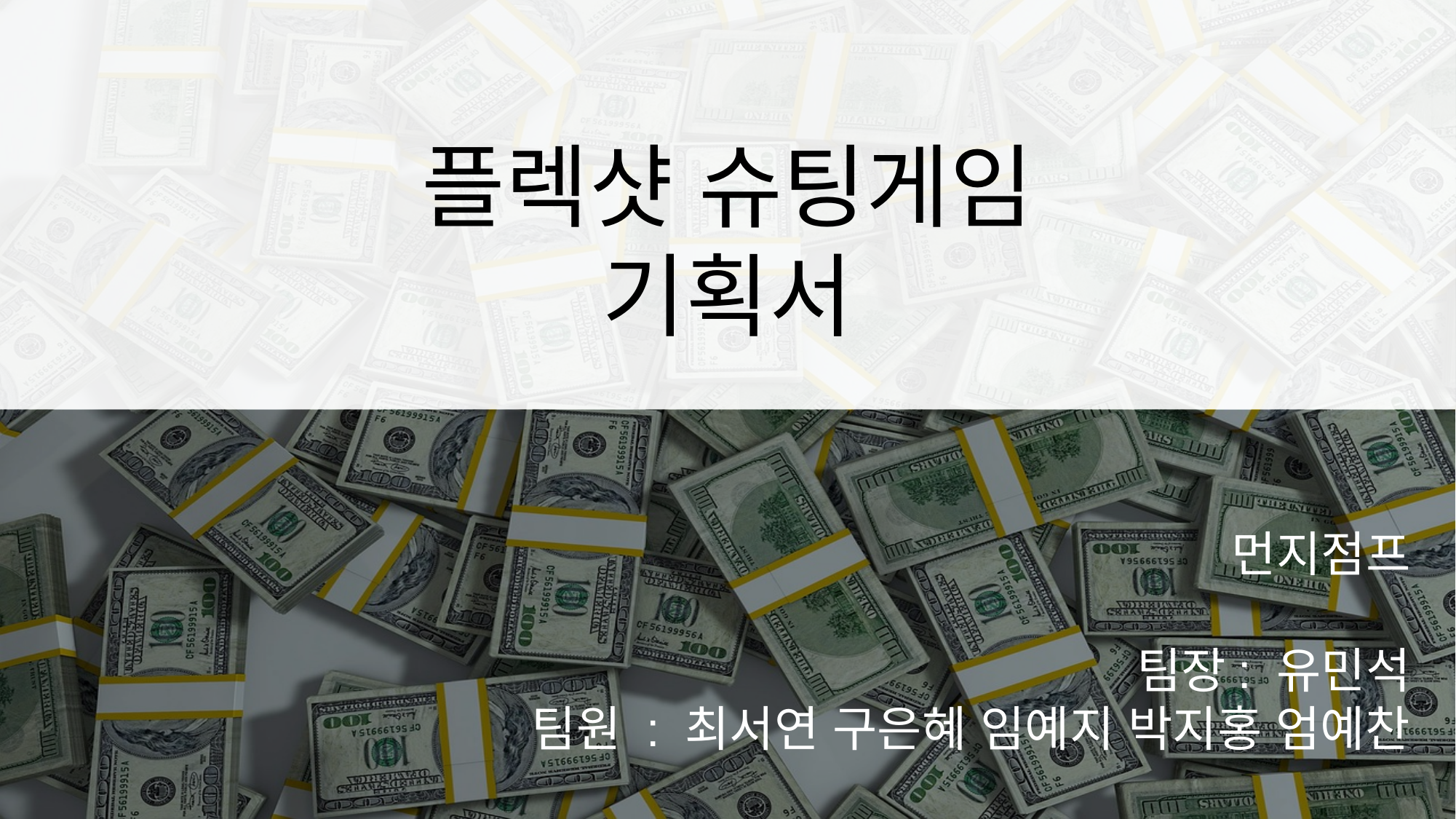

플렉샷 슈팅게임
기획서

먼지점프

팀장: 유민석
팀원 : 최서연 구은혜 임예지 박지홍 엄예찬